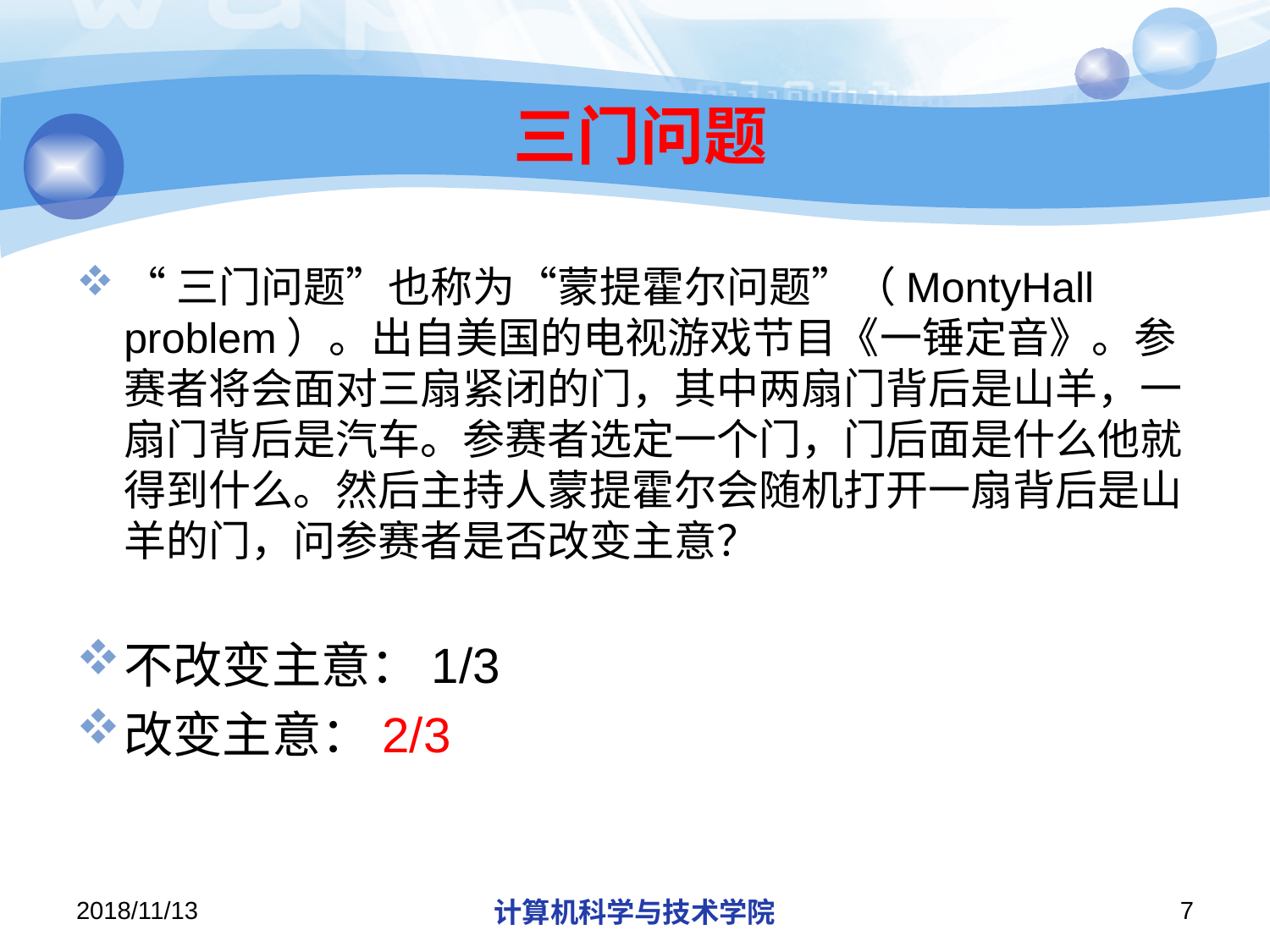

# 三门问题
“三门问题”也称为“蒙提霍尔问题”（MontyHall problem）。出自美国的电视游戏节目《一锤定音》。参赛者将会面对三扇紧闭的门，其中两扇门背后是山羊，一扇门背后是汽车。参赛者选定一个门，门后面是什么他就得到什么。然后主持人蒙提霍尔会随机打开一扇背后是山羊的门，问参赛者是否改变主意？

不改变主意：1/3
改变主意：2/3

2018/11/13
计算机科学与技术学院
7